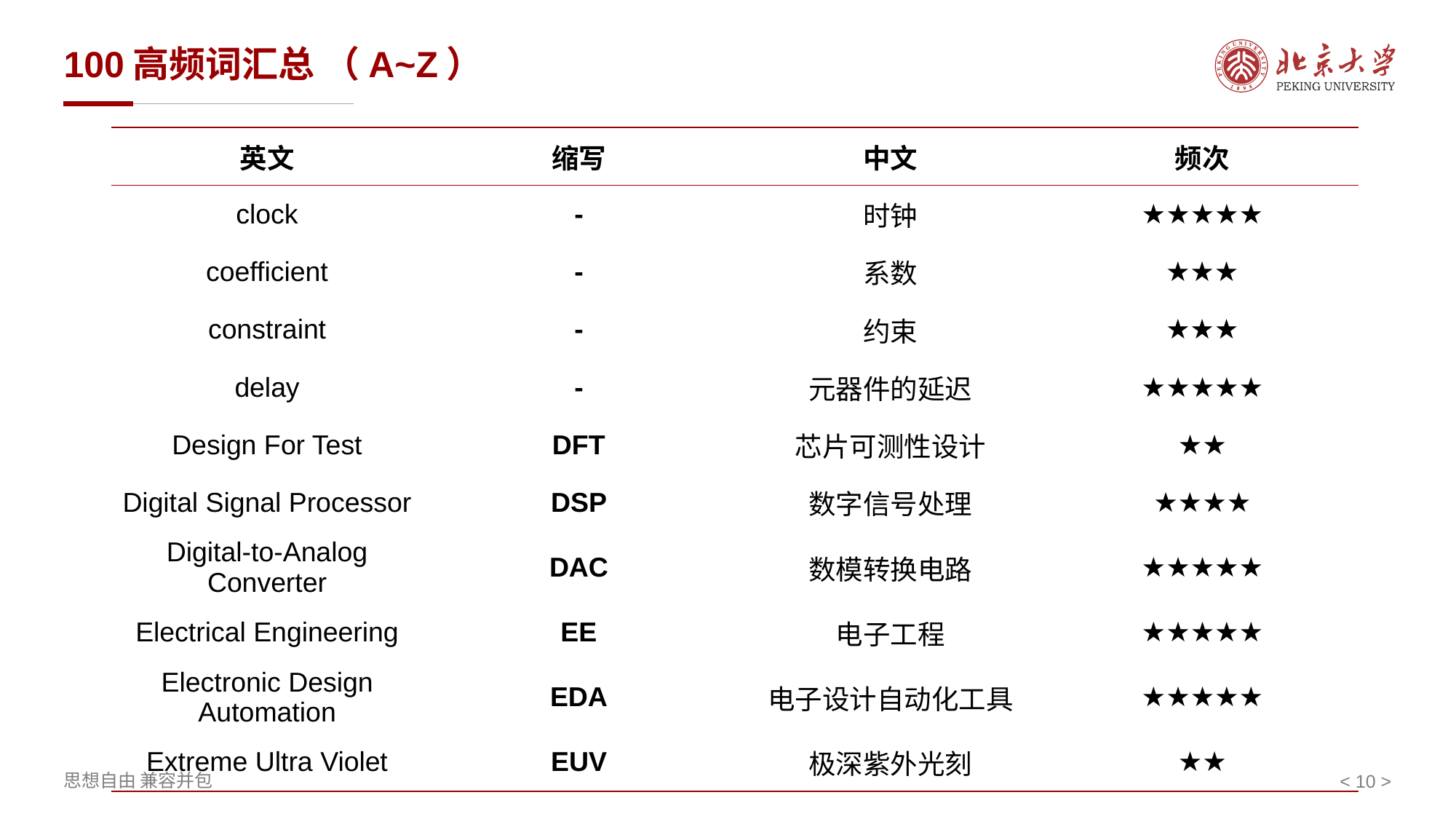

# 100高频词汇总 （A~Z）
| 英文 | 缩写 | 中文 | 频次 |
| --- | --- | --- | --- |
| clock | - | 时钟 | ★★★★★ |
| coefficient | - | 系数 | ★★★ |
| constraint | - | 约束 | ★★★ |
| delay | - | 元器件的延迟 | ★★★★★ |
| Design For Test | DFT | 芯片可测性设计 | ★★ |
| Digital Signal Processor | DSP | 数字信号处理 | ★★★★ |
| Digital-to-Analog Converter | DAC | 数模转换电路 | ★★★★★ |
| Electrical Engineering | EE | 电子工程 | ★★★★★ |
| Electronic Design Automation | EDA | 电子设计自动化工具 | ★★★★★ |
| Extreme Ultra Violet | EUV | 极深紫外光刻 | ★★ |
< 10 >